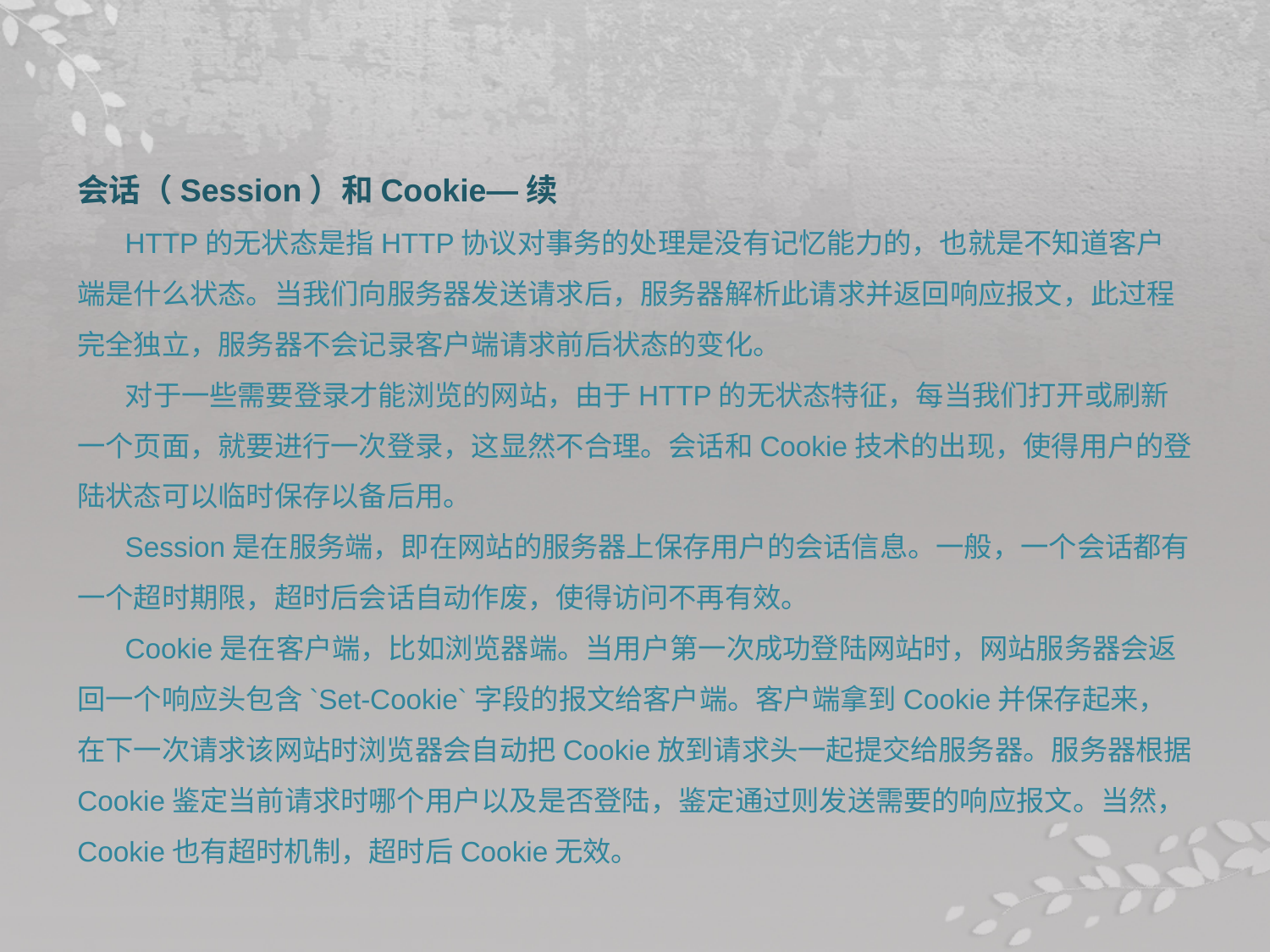

会话（Session）和Cookie—续
HTTP的无状态是指HTTP协议对事务的处理是没有记忆能力的，也就是不知道客户端是什么状态。当我们向服务器发送请求后，服务器解析此请求并返回响应报文，此过程完全独立，服务器不会记录客户端请求前后状态的变化。
对于一些需要登录才能浏览的网站，由于HTTP的无状态特征，每当我们打开或刷新一个页面，就要进行一次登录，这显然不合理。会话和Cookie技术的出现，使得用户的登陆状态可以临时保存以备后用。
Session是在服务端，即在网站的服务器上保存用户的会话信息。一般，一个会话都有一个超时期限，超时后会话自动作废，使得访问不再有效。
Cookie是在客户端，比如浏览器端。当用户第一次成功登陆网站时，网站服务器会返回一个响应头包含`Set-Cookie`字段的报文给客户端。客户端拿到Cookie并保存起来，在下一次请求该网站时浏览器会自动把Cookie放到请求头一起提交给服务器。服务器根据Cookie鉴定当前请求时哪个用户以及是否登陆，鉴定通过则发送需要的响应报文。当然，Cookie也有超时机制，超时后Cookie无效。